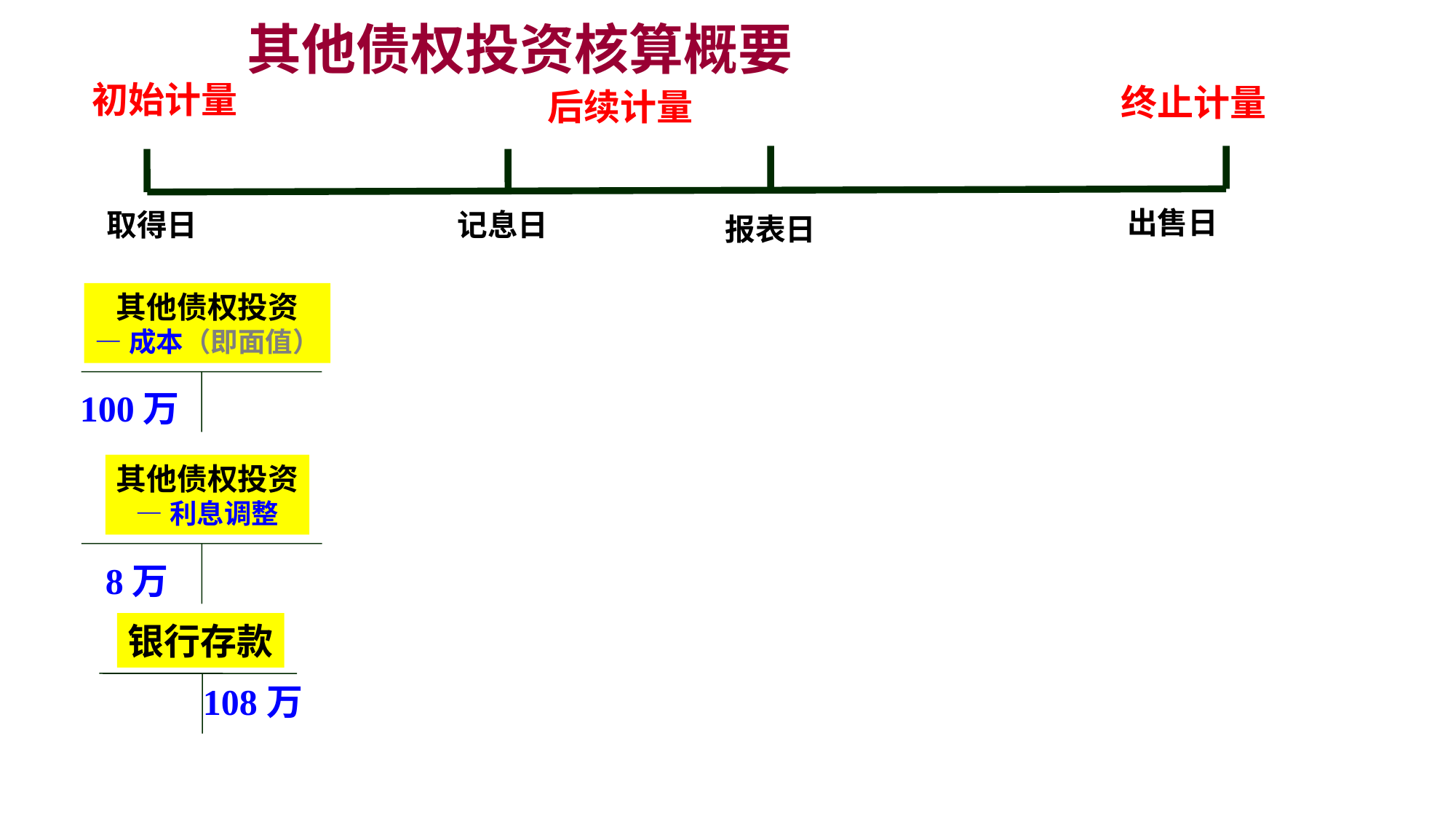

# 其他债权投资核算概要
初始计量
终止计量
后续计量

出售日
取得日
记息日
报表日
其他债权投资
—成本（即面值）

100万
其他债权投资
—利息调整

8万
银行存款

108万